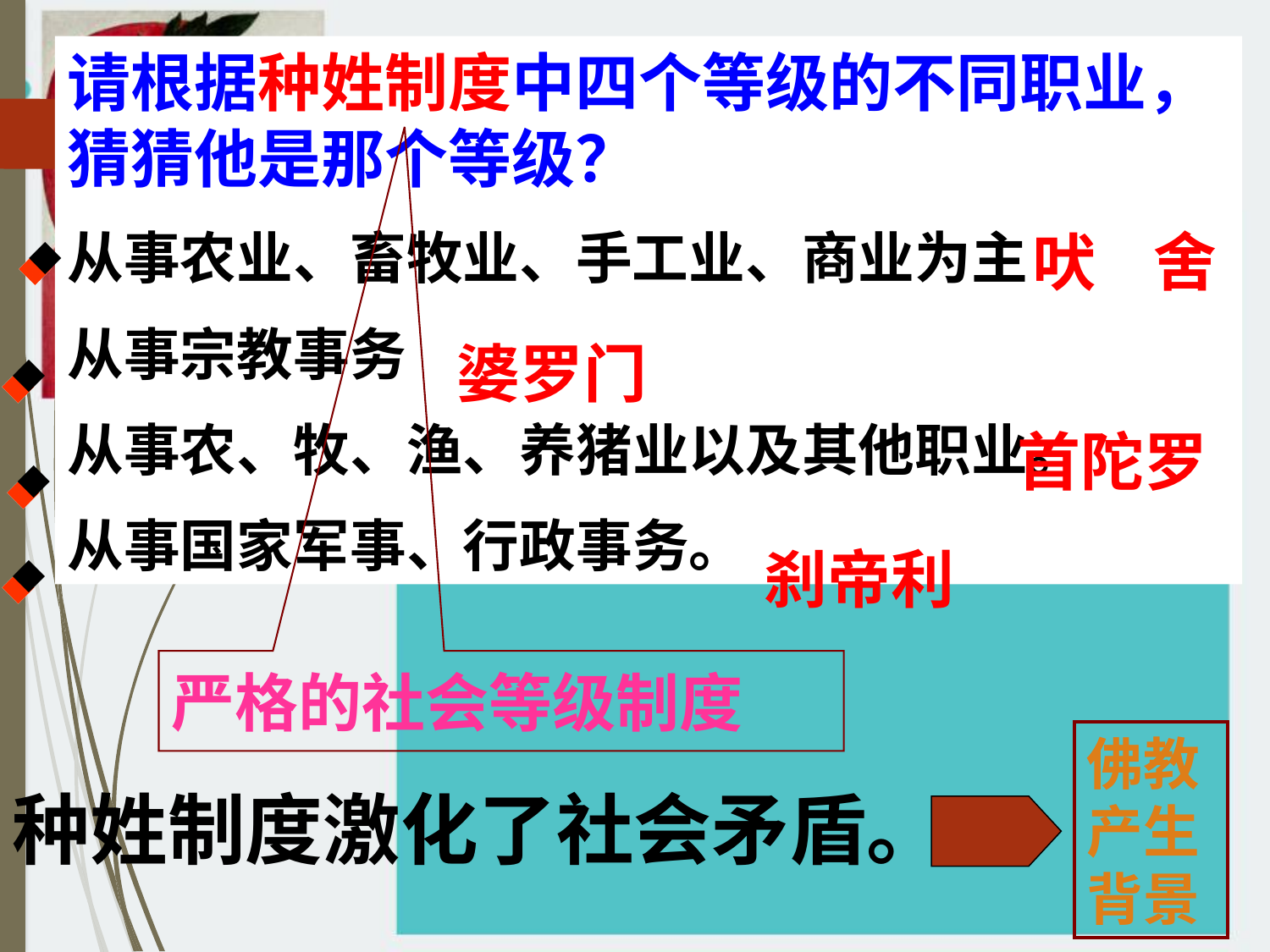

请根据种姓制度中四个等级的不同职业，猜猜他是那个等级？
从事农业、畜牧业、手工业、商业为主
从事宗教事务
从事农、牧、渔、养猪业以及其他职业。
从事国家军事、行政事务。
吠    舍
◆
婆罗门
◆
首陀罗
◆
刹帝利
◆
严格的社会等级制度
佛教产生背景
种姓制度激化了社会矛盾。